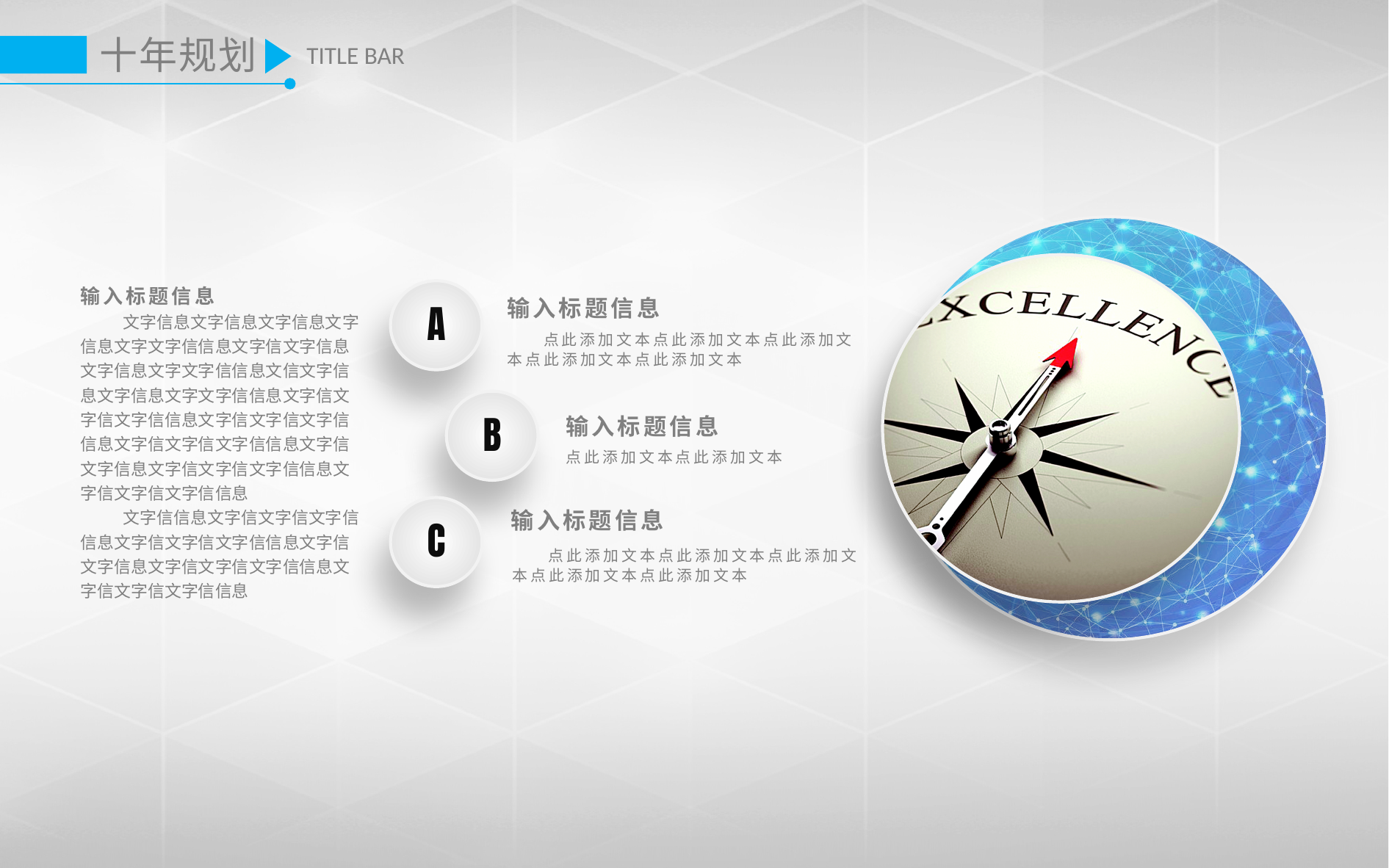

十年规划
TITLE BAR

输入标题信息
          文字信息文字信息文字信息文字信息文字文字信信息文字信文字信息文字信息文字文字信信息文信文字信息文字信息文字文字信信息文字信文字信文字信信息文字信文字信文字信信息文字信文字信文字信信息文字信文字信息文字信文字信文字信信息文字信文字信文字信信息
          文字信信息文字信文字信文字信信息文字信文字信文字信信息文字信文字信息文字信文字信文字信信息文字信文字信文字信信息
A
输入标题信息
     点此添加文本点此添加文本点此添加文本点此添加文本点此添加文本
B
输入标题信息
点此添加文本点此添加文本
C
输入标题信息
     点此添加文本点此添加文本点此添加文本点此添加文本点此添加文本